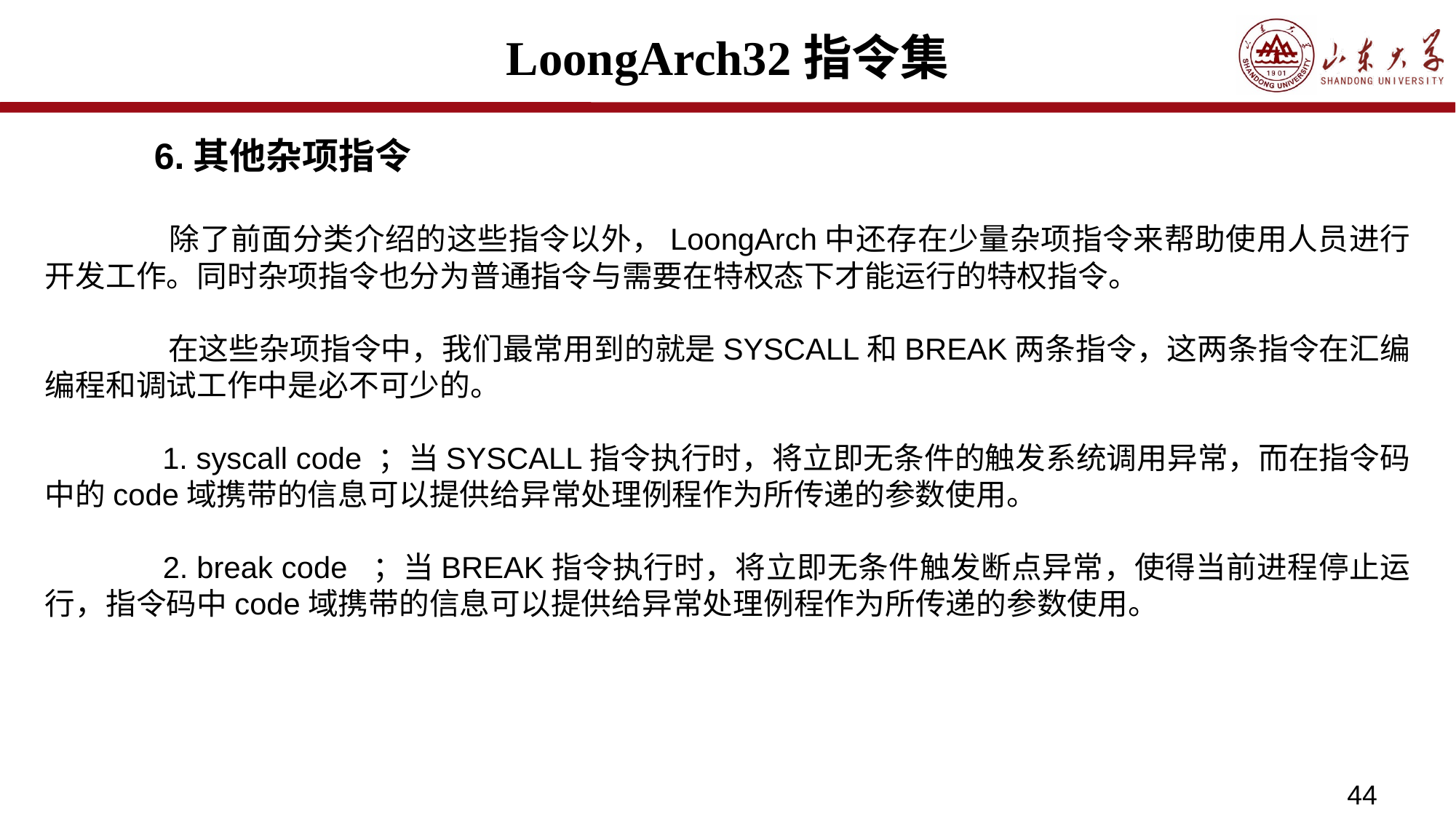

# LoongArch32指令集
	6.其他杂项指令

	 除了前面分类介绍的这些指令以外，LoongArch中还存在少量杂项指令来帮助使用人员进行开发工作。同时杂项指令也分为普通指令与需要在特权态下才能运行的特权指令。

	 在这些杂项指令中，我们最常用到的就是SYSCALL和BREAK两条指令，这两条指令在汇编编程和调试工作中是必不可少的。

	 1. syscall code ；当SYSCALL指令执行时，将立即无条件的触发系统调用异常，而在指令码中的code域携带的信息可以提供给异常处理例程作为所传递的参数使用。

	 2. break code  ；当BREAK指令执行时，将立即无条件触发断点异常，使得当前进程停止运行，指令码中code域携带的信息可以提供给异常处理例程作为所传递的参数使用。
44